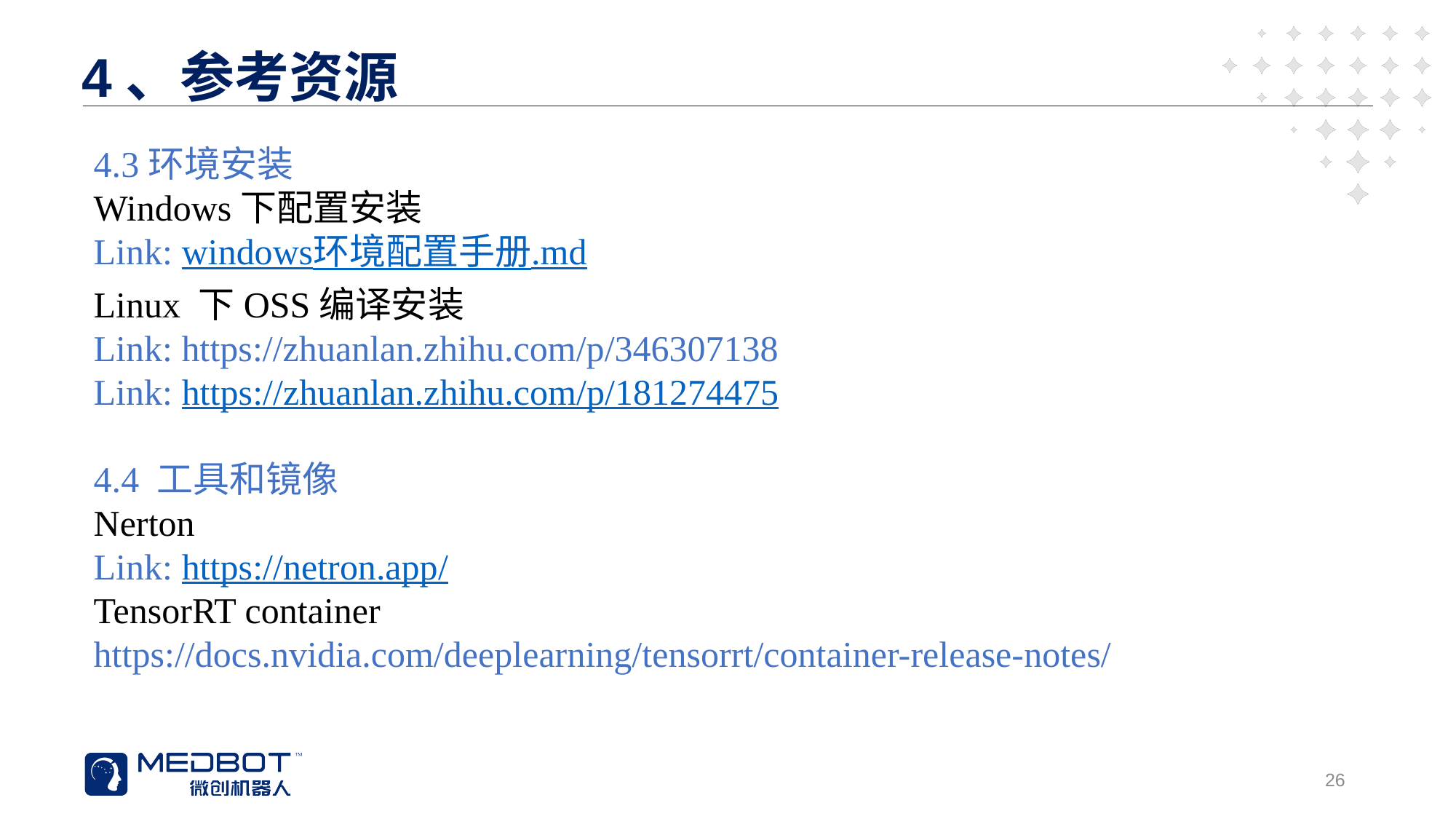

4、参考资源
#
4.3环境安装
Windows下配置安装
Link: windows环境配置手册.md
Linux 下OSS编译安装
Link: https://zhuanlan.zhihu.com/p/346307138
Link: https://zhuanlan.zhihu.com/p/181274475

4.4 工具和镜像
Nerton
Link: https://netron.app/
TensorRT container
https://docs.nvidia.com/deeplearning/tensorrt/container-release-notes/
26